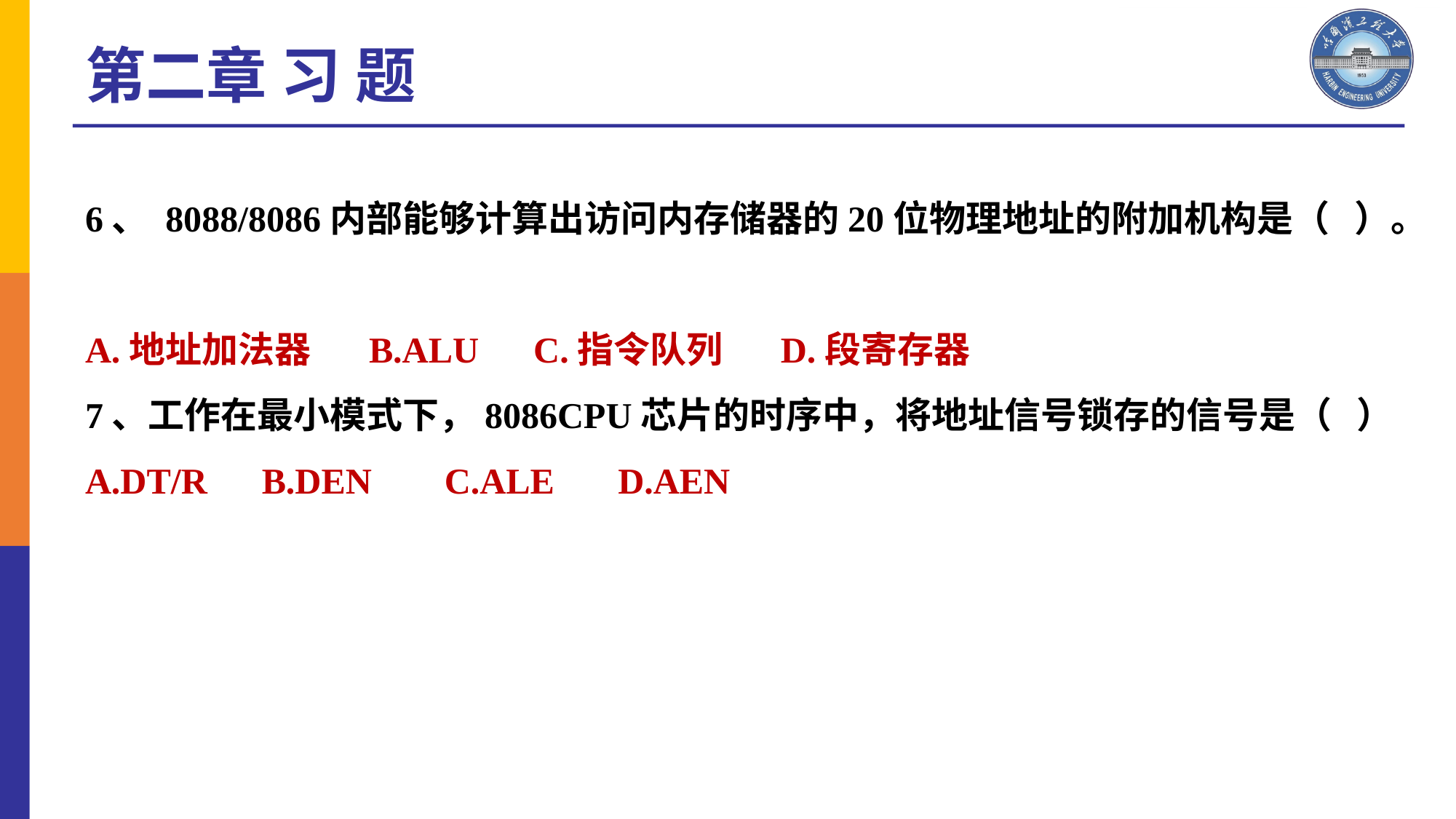

第二章 习 题
6、 8088/8086内部能够计算出访问内存储器的20位物理地址的附加机构是（   ）。
A.地址加法器      B.ALU      C.指令队列      D.段寄存器
7、工作在最小模式下，8086CPU芯片的时序中，将地址信号锁存的信号是（   ）
A.DT/R      B.DEN        C.ALE       D.AEN